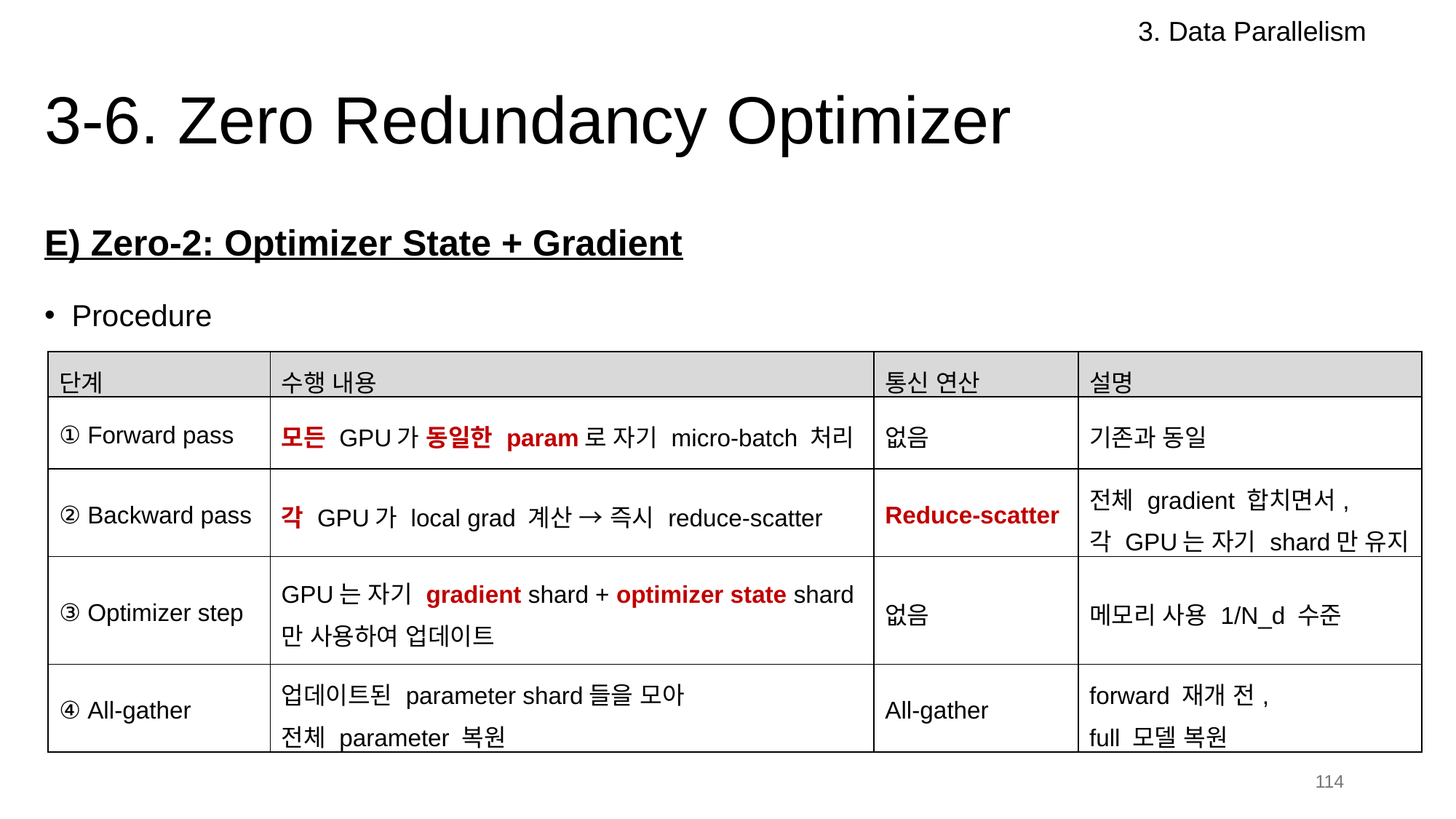

3. Data Parallelism
# 3-6. Zero Redundancy Optimizer
E) Zero-2: Optimizer State + Gradient
Procedure
| 단계 | 수행 내용 | 통신 연산 | 설명 |
| --- | --- | --- | --- |
| ① Forward pass | 모든 GPU가 동일한 param로 자기 micro-batch 처리 | 없음 | 기존과 동일 |
| ② Backward pass | 각 GPU가 local grad 계산 → 즉시 reduce-scatter | Reduce-scatter | 전체 gradient 합치면서, 각 GPU는 자기 shard만 유지 |
| ③ Optimizer step | GPU는 자기 gradient shard + optimizer state shard만 사용하여 업데이트 | 없음 | 메모리 사용 1/N\_d 수준 |
| ④ All-gather | 업데이트된 parameter shard들을 모아 전체 parameter 복원 | All-gather | forward 재개 전, full 모델 복원 |
114